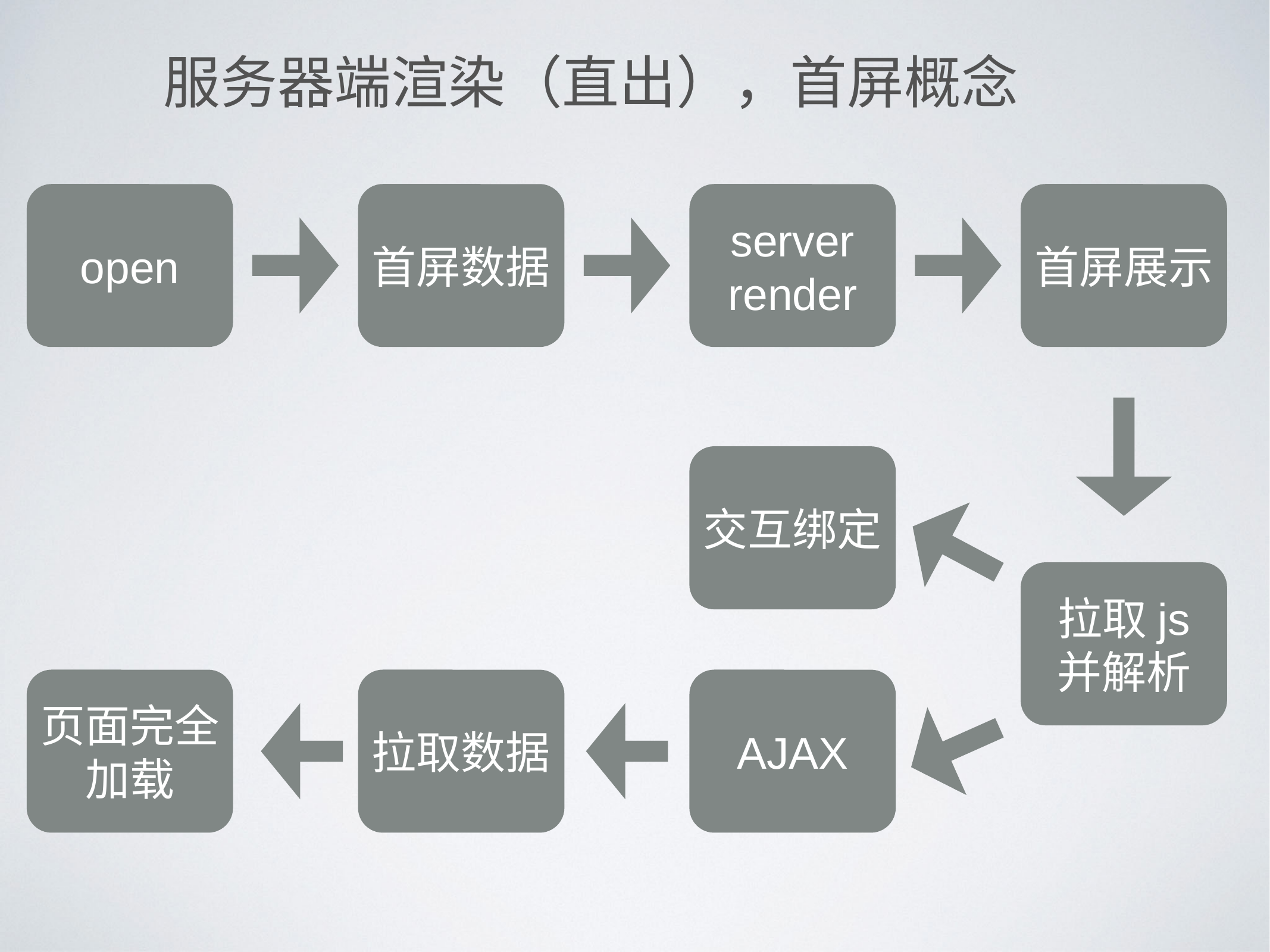

服务器端渲染（直出），首屏概念
open
首屏数据
server render
首屏展示

交互绑定

拉取js
并解析
页面完全加载
拉取数据
AJAX

40